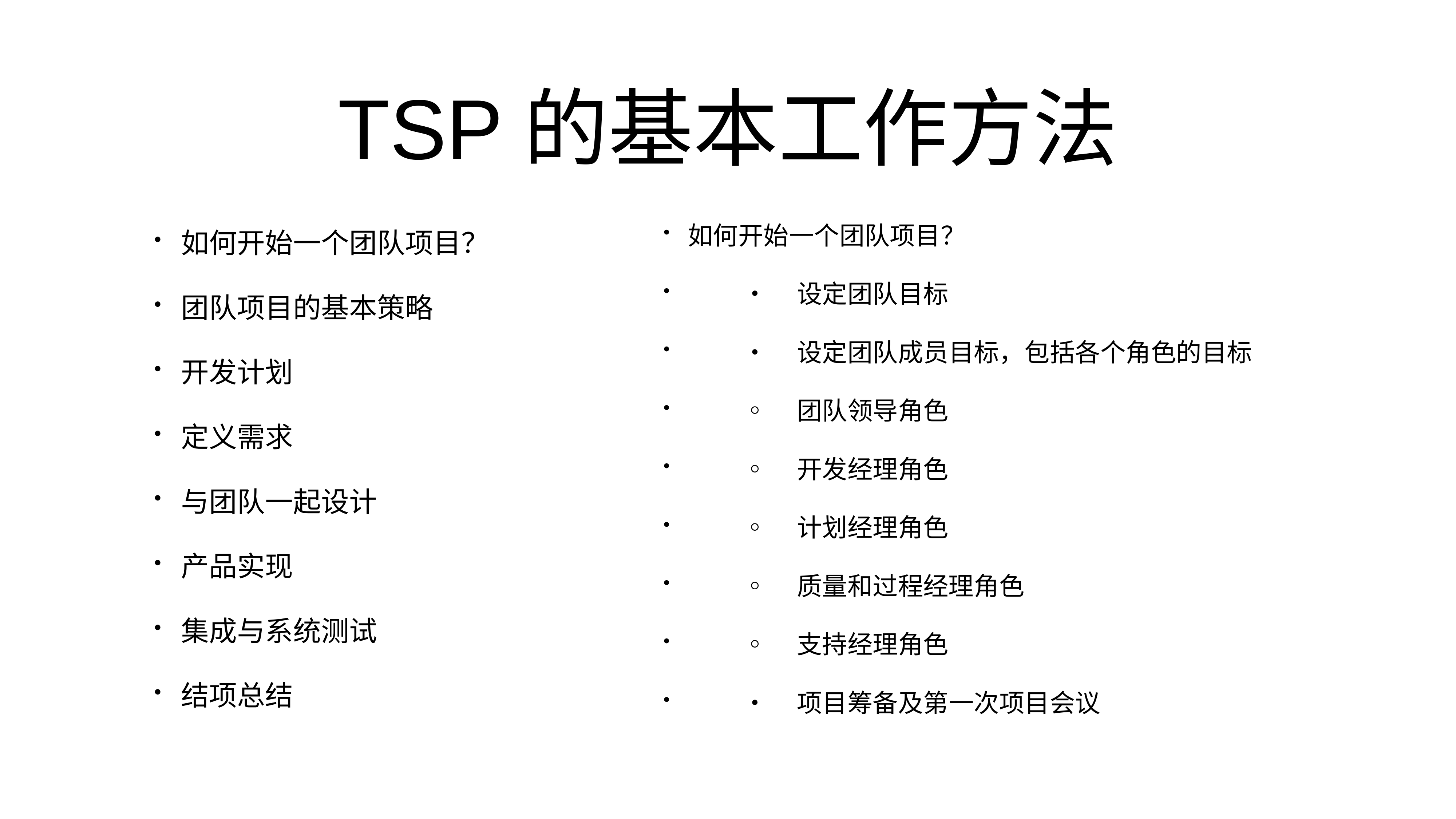

# TSP的基本工作方法
如何开始一个团队项目？
团队项目的基本策略
开发计划
定义需求
与团队一起设计
产品实现
集成与系统测试
结项总结
如何开始一个团队项目？
	•	设定团队目标
	•	设定团队成员目标，包括各个角色的目标
	◦	团队领导角色
	◦	开发经理角色
	◦	计划经理角色
	◦	质量和过程经理角色
	◦	支持经理角色
	•	项目筹备及第一次项目会议